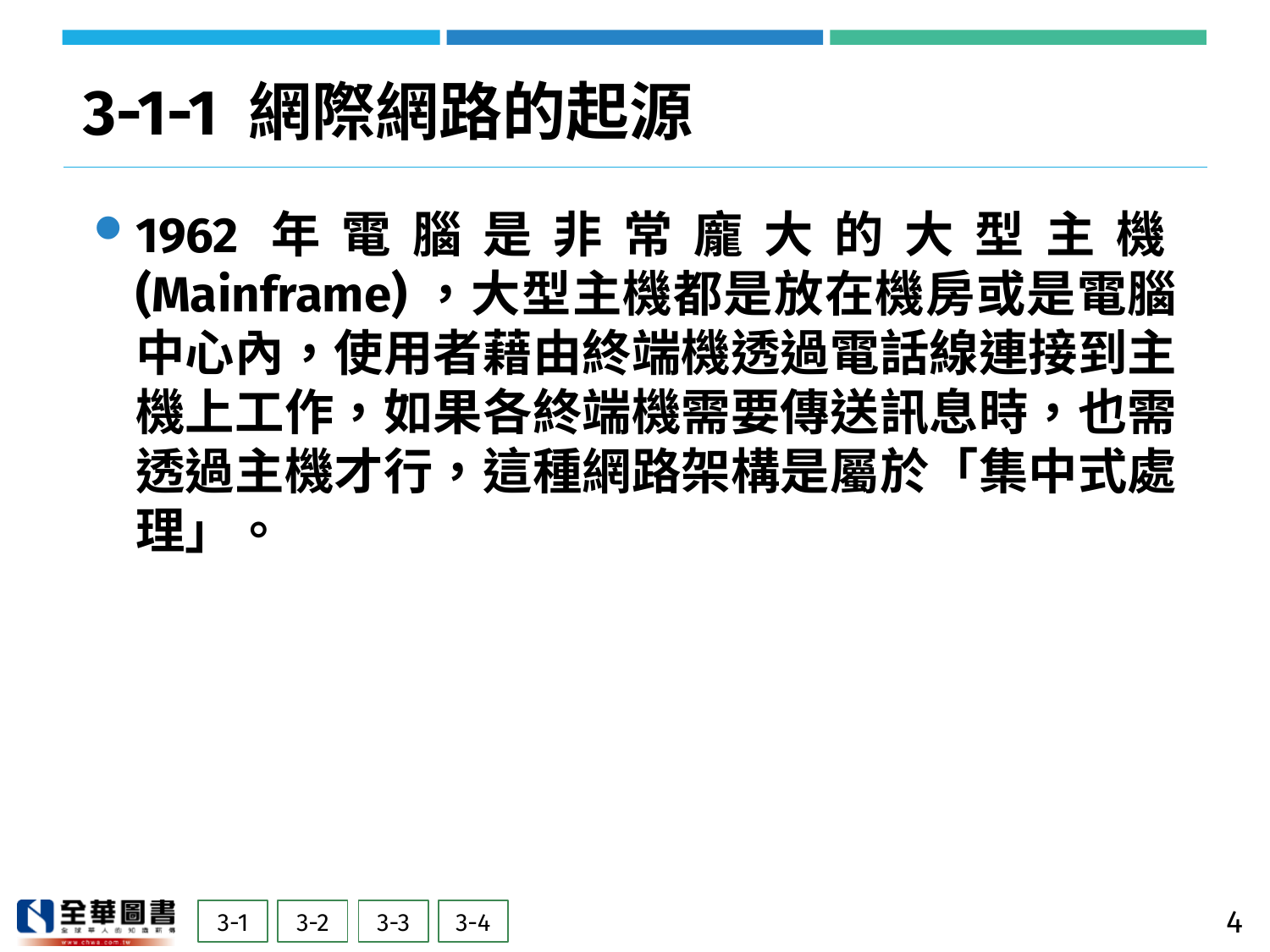

# 3-1-1 網際網路的起源
1962年電腦是非常龐大的大型主機(Mainframe)，大型主機都是放在機房或是電腦中心內，使用者藉由終端機透過電話線連接到主機上工作，如果各終端機需要傳送訊息時，也需透過主機才行，這種網路架構是屬於「集中式處理」。
4